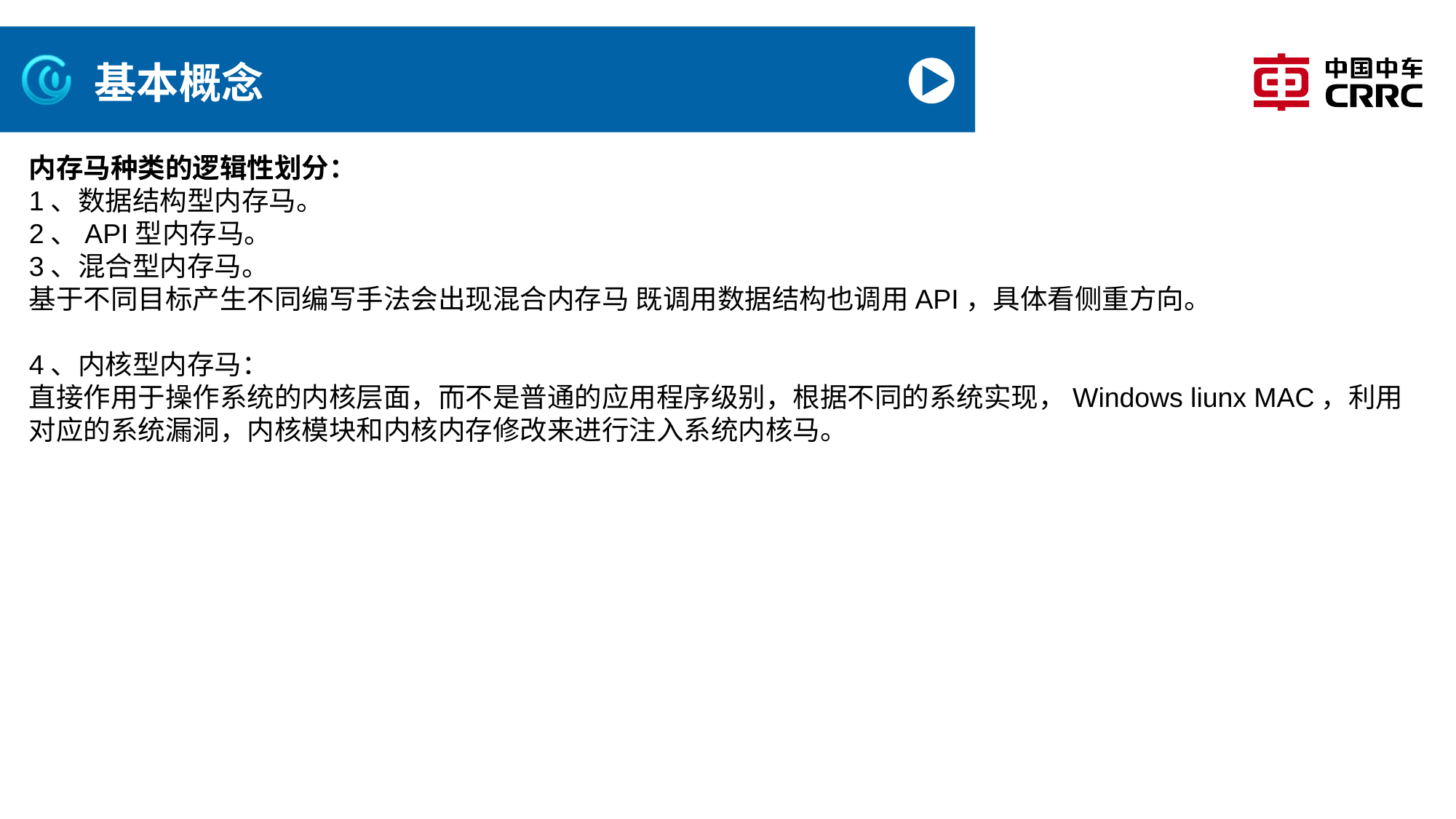

# 基本概念
内存马种类的逻辑性划分：
1、数据结构型内存马。
2、API型内存马。
3、混合型内存马。
基于不同目标产生不同编写手法会出现混合内存马 既调用数据结构也调用API，具体看侧重方向。

4、内核型内存马：
直接作用于操作系统的内核层面，而不是普通的应用程序级别，根据不同的系统实现，Windows liunx MAC，利用对应的系统漏洞，内核模块和内核内存修改来进行注入系统内核马。

5